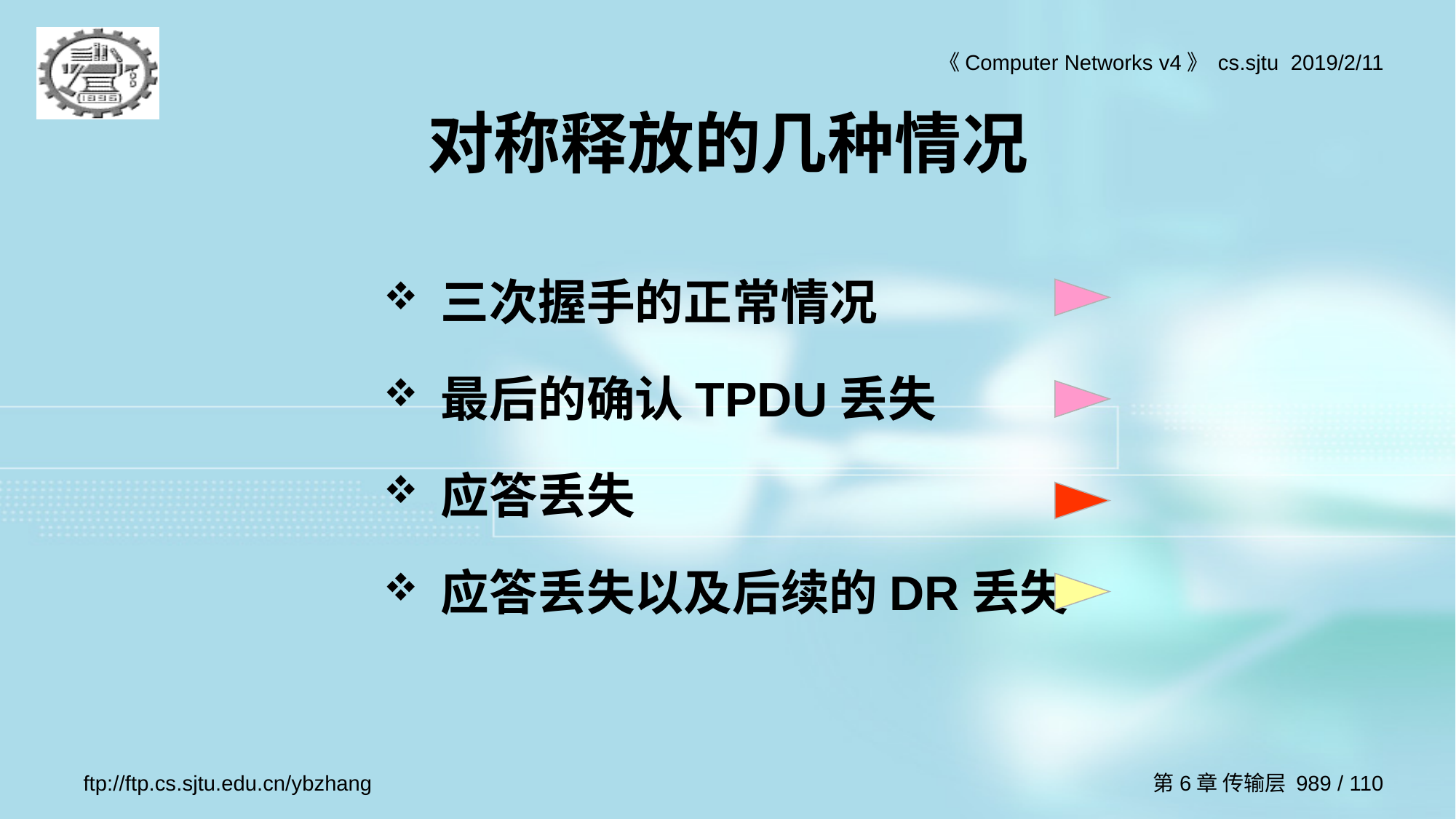

# 对称释放的几种情况
三次握手的正常情况
最后的确认TPDU丢失
应答丢失
应答丢失以及后续的DR丢失